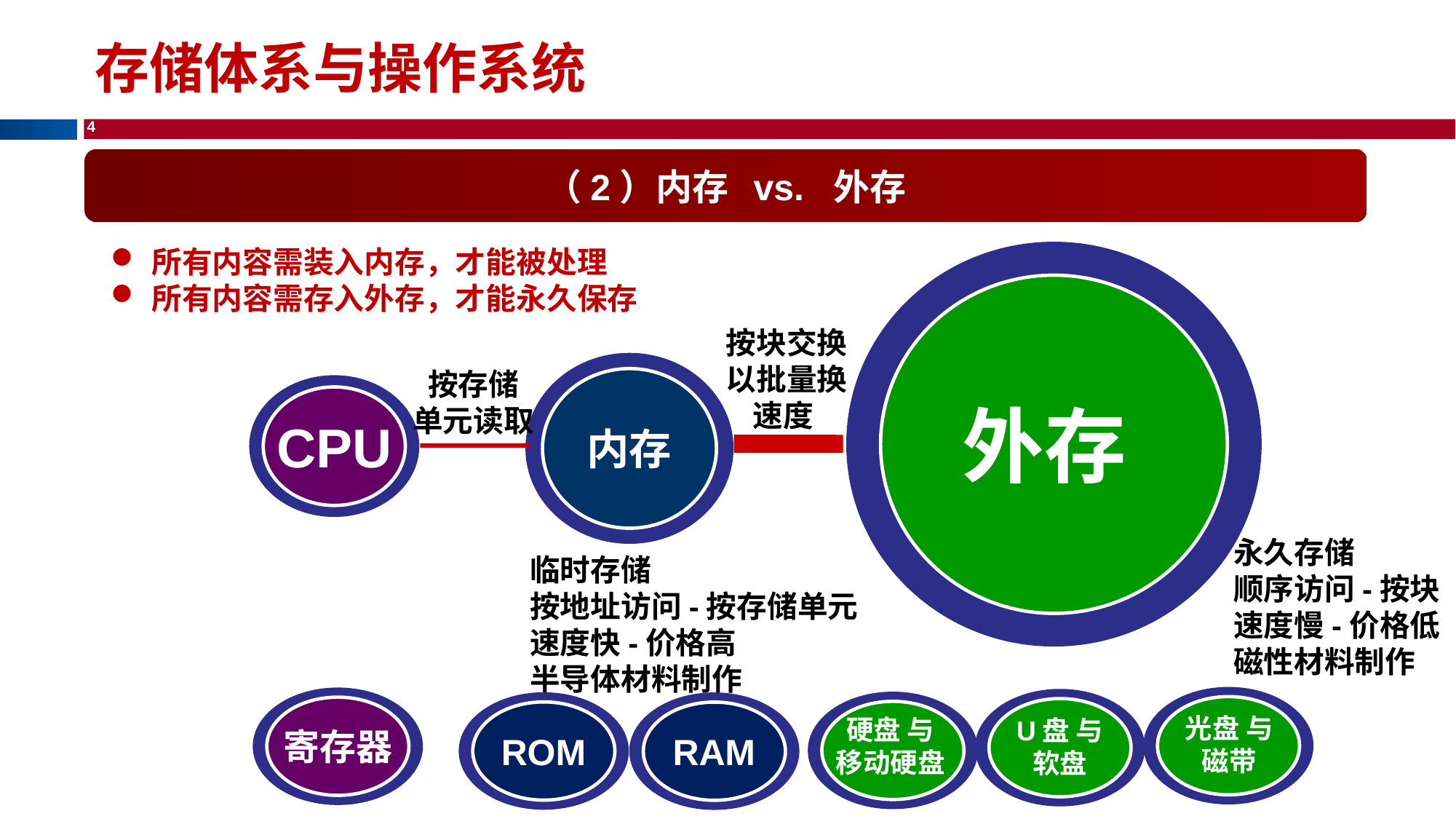

存储体系与操作系统

（2）内存  vs.  外存
所有内容需装入内存，才能被处理
所有内容需存入外存，才能永久保存

外存
按块交换
以批量换速度

内存
按存储 单元读取

CPU

永久存储
顺序访问-按块
速度慢-价格低
磁性材料制作
临时存储
按地址访问-按存储单元
速度快-价格高
半导体材料制作

光盘 与 磁带

寄存器

U盘 与
软盘

硬盘 与
移动硬盘

ROM

RAM